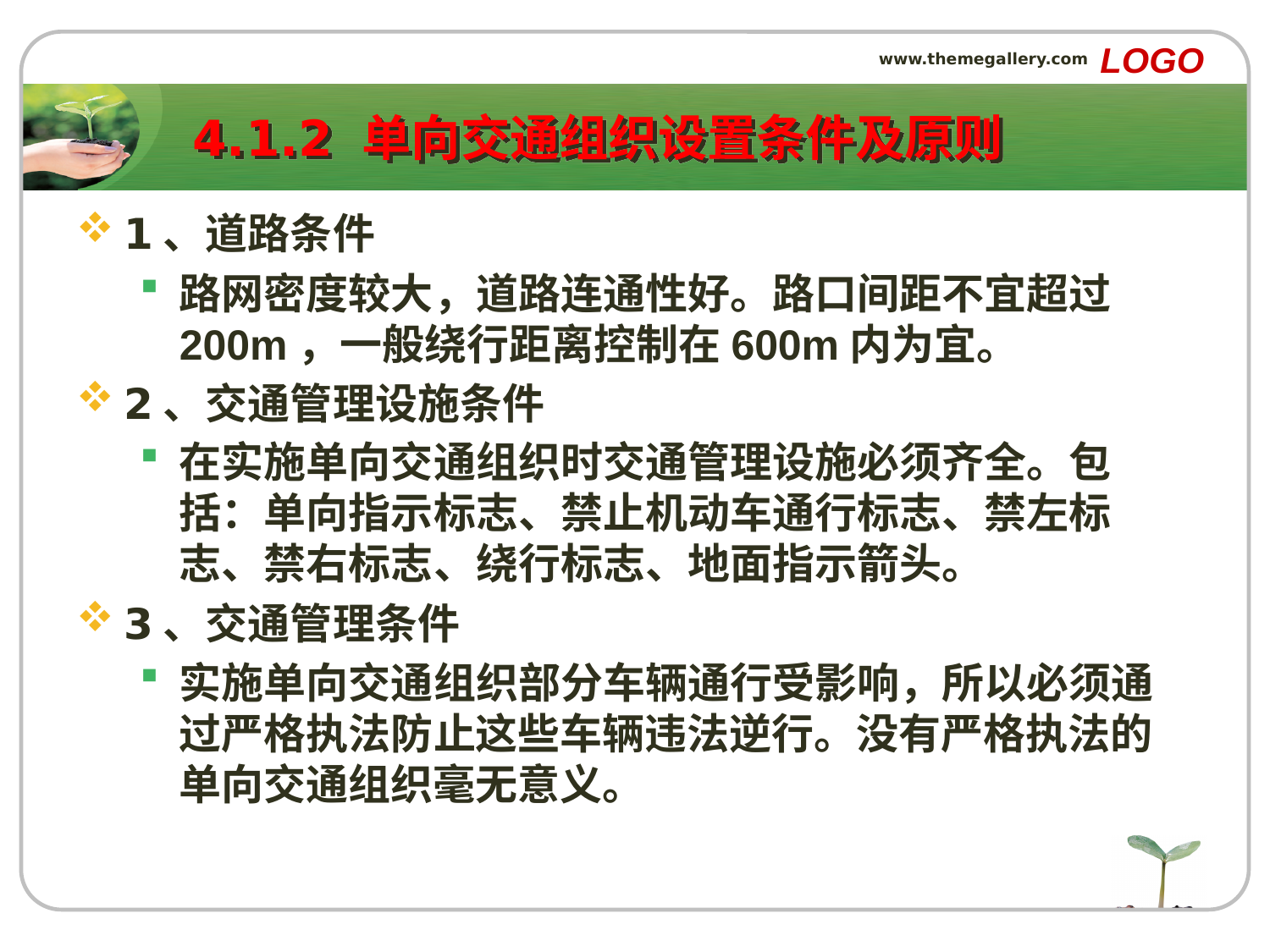

LOGO
www.themegallery.com
# 4.1.2 单向交通组织设置条件及原则
1、道路条件
路网密度较大，道路连通性好。路口间距不宜超过200m，一般绕行距离控制在600m内为宜。
2、交通管理设施条件
在实施单向交通组织时交通管理设施必须齐全。包括：单向指示标志、禁止机动车通行标志、禁左标志、禁右标志、绕行标志、地面指示箭头。
3、交通管理条件
实施单向交通组织部分车辆通行受影响，所以必须通过严格执法防止这些车辆违法逆行。没有严格执法的单向交通组织毫无意义。